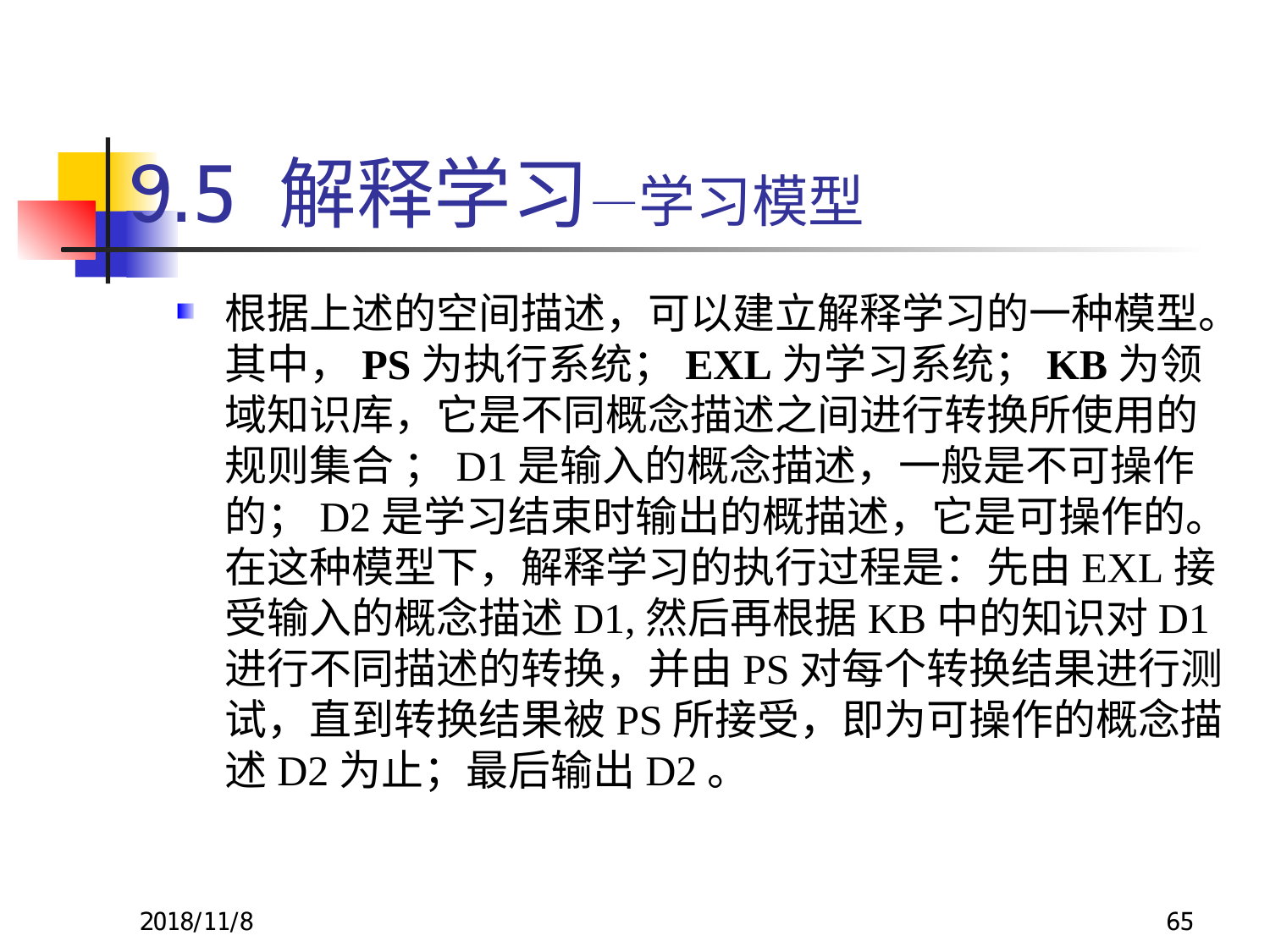

# 9.5 解释学习—学习模型
根据上述的空间描述，可以建立解释学习的一种模型。其中，PS为执行系统；EXL为学习系统；KB为领域知识库，它是不同概念描述之间进行转换所使用的规则集合 ；D1是输入的概念描述，一般是不可操作的；D2是学习结束时输出的概描述，它是可操作的。在这种模型下，解释学习的执行过程是：先由EXL接受输入的概念描述D1,然后再根据KB中的知识对D1进行不同描述的转换，并由PS对每个转换结果进行测试，直到转换结果被PS所接受，即为可操作的概念描述D2为止；最后输出D2。
2018/11/8
65